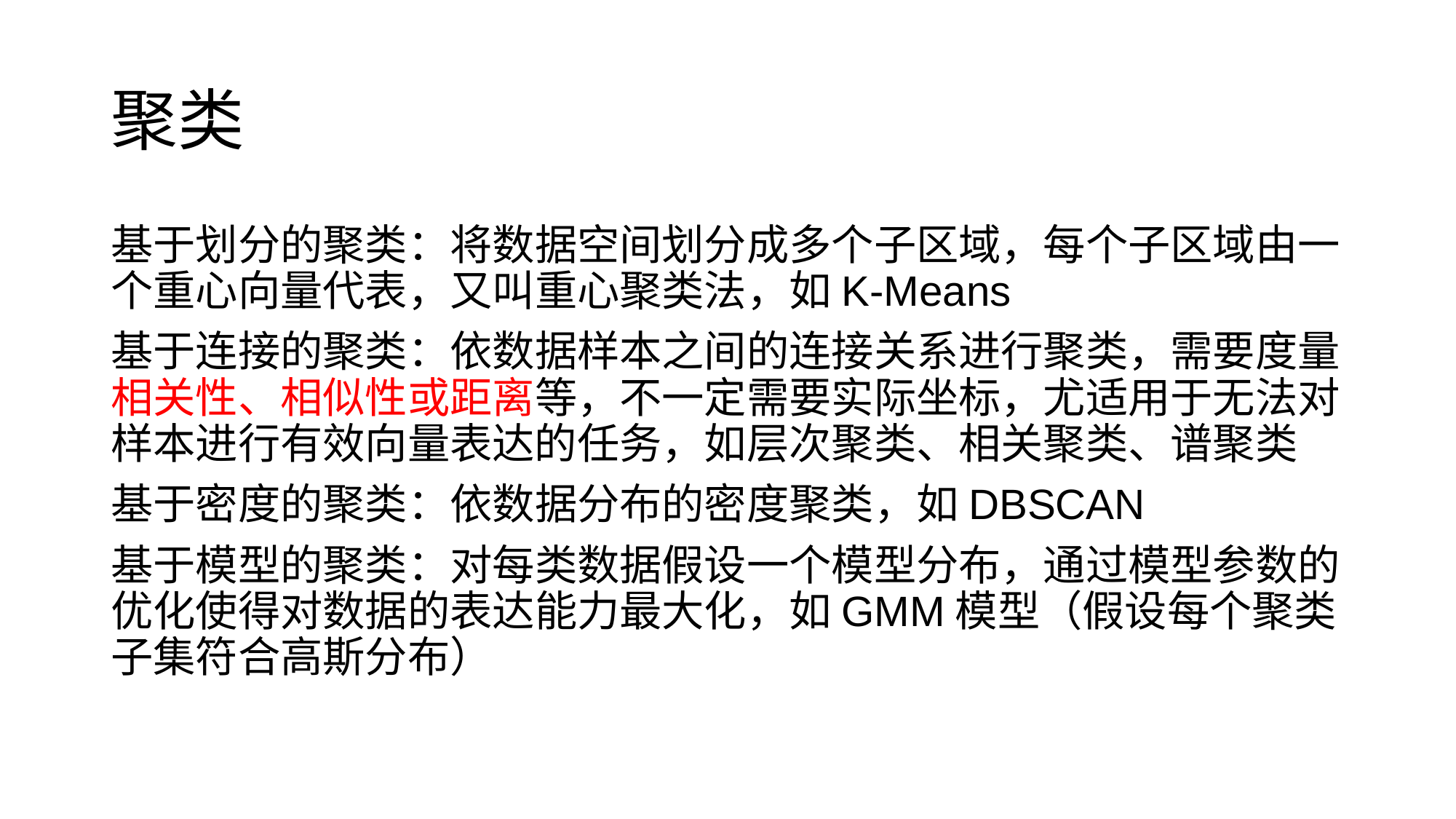

# 聚类
基于划分的聚类：将数据空间划分成多个子区域，每个子区域由一个重心向量代表，又叫重心聚类法，如K-Means
基于连接的聚类：依数据样本之间的连接关系进行聚类，需要度量相关性、相似性或距离等，不一定需要实际坐标，尤适用于无法对样本进行有效向量表达的任务，如层次聚类、相关聚类、谱聚类
基于密度的聚类：依数据分布的密度聚类，如DBSCAN
基于模型的聚类：对每类数据假设一个模型分布，通过模型参数的优化使得对数据的表达能力最大化，如GMM模型（假设每个聚类子集符合高斯分布）